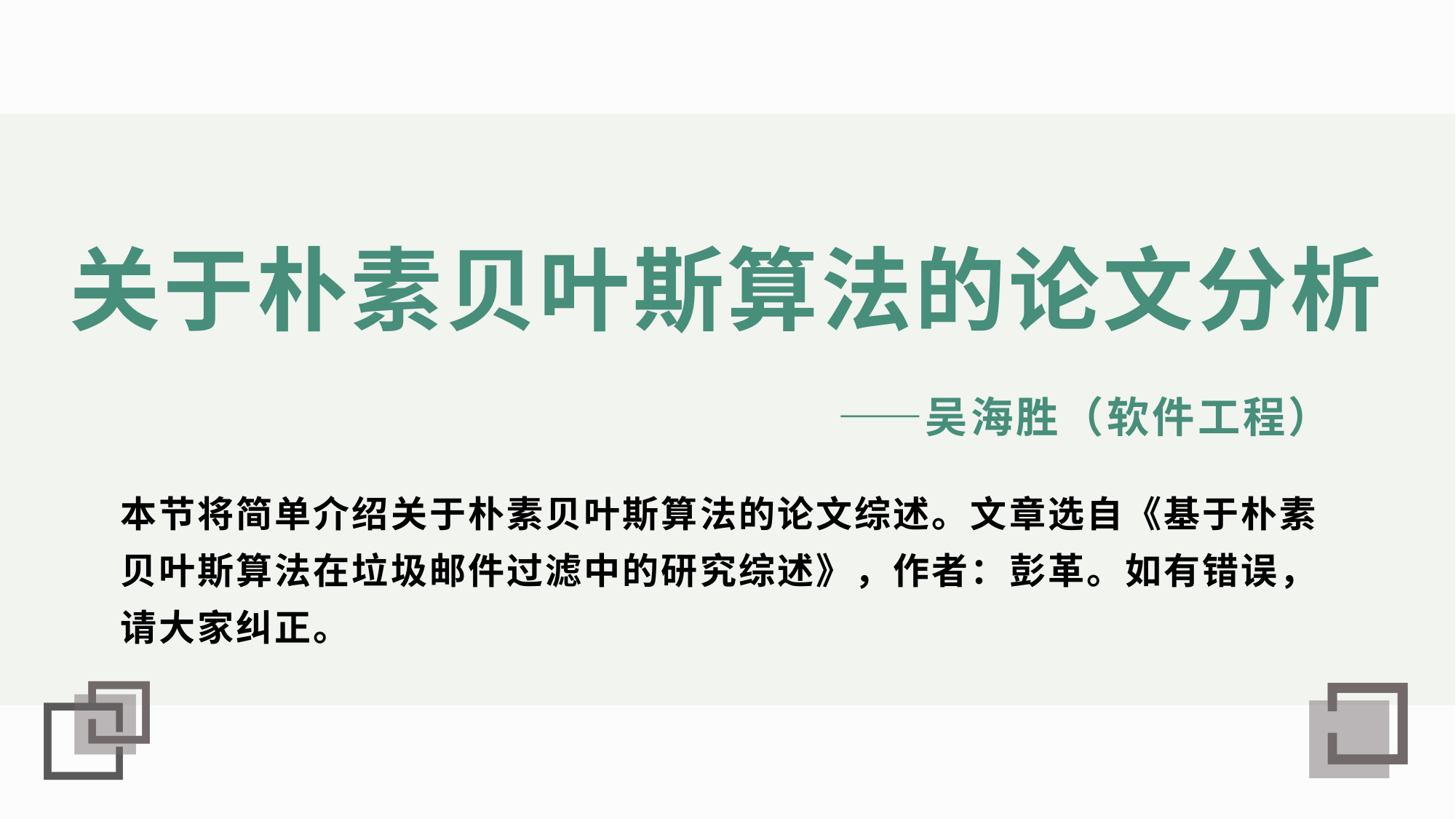

# 关于朴素贝叶斯算法的论文分析 ——吴海胜（软件工程）
本节将简单介绍关于朴素贝叶斯算法的论文综述。文章选自《基于朴素贝叶斯算法在垃圾邮件过滤中的研究综述》，作者：彭革。如有错误，请大家纠正。